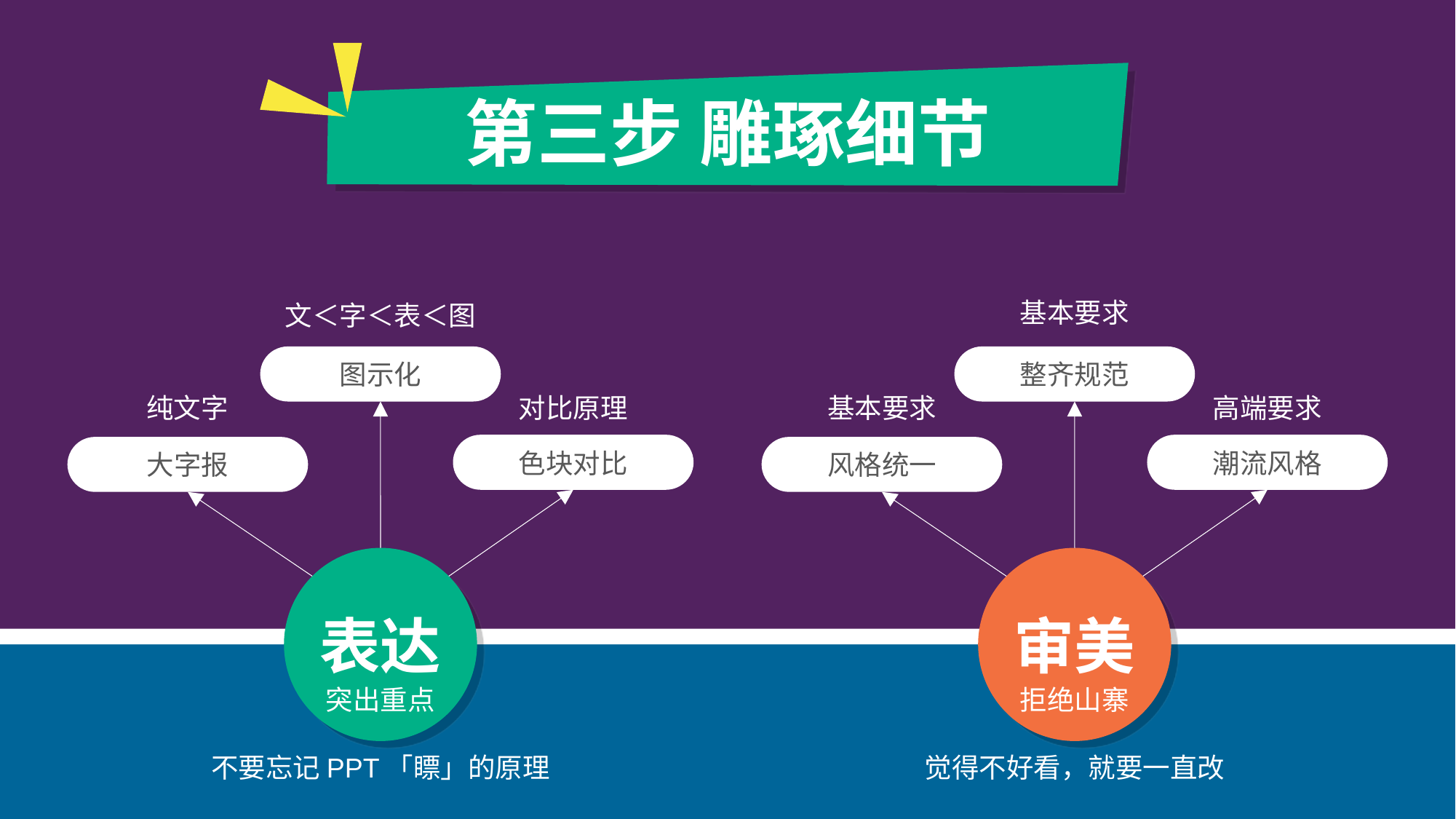

第三步 雕琢细节
基本要求
文＜字＜表＜图
图示化
整齐规范
纯文字
对比原理
基本要求
高端要求
色块对比
潮流风格
大字报
风格统一
表达
审美

突出重点
拒绝山寨
不要忘记PPT「瞟」的原理
觉得不好看，就要一直改